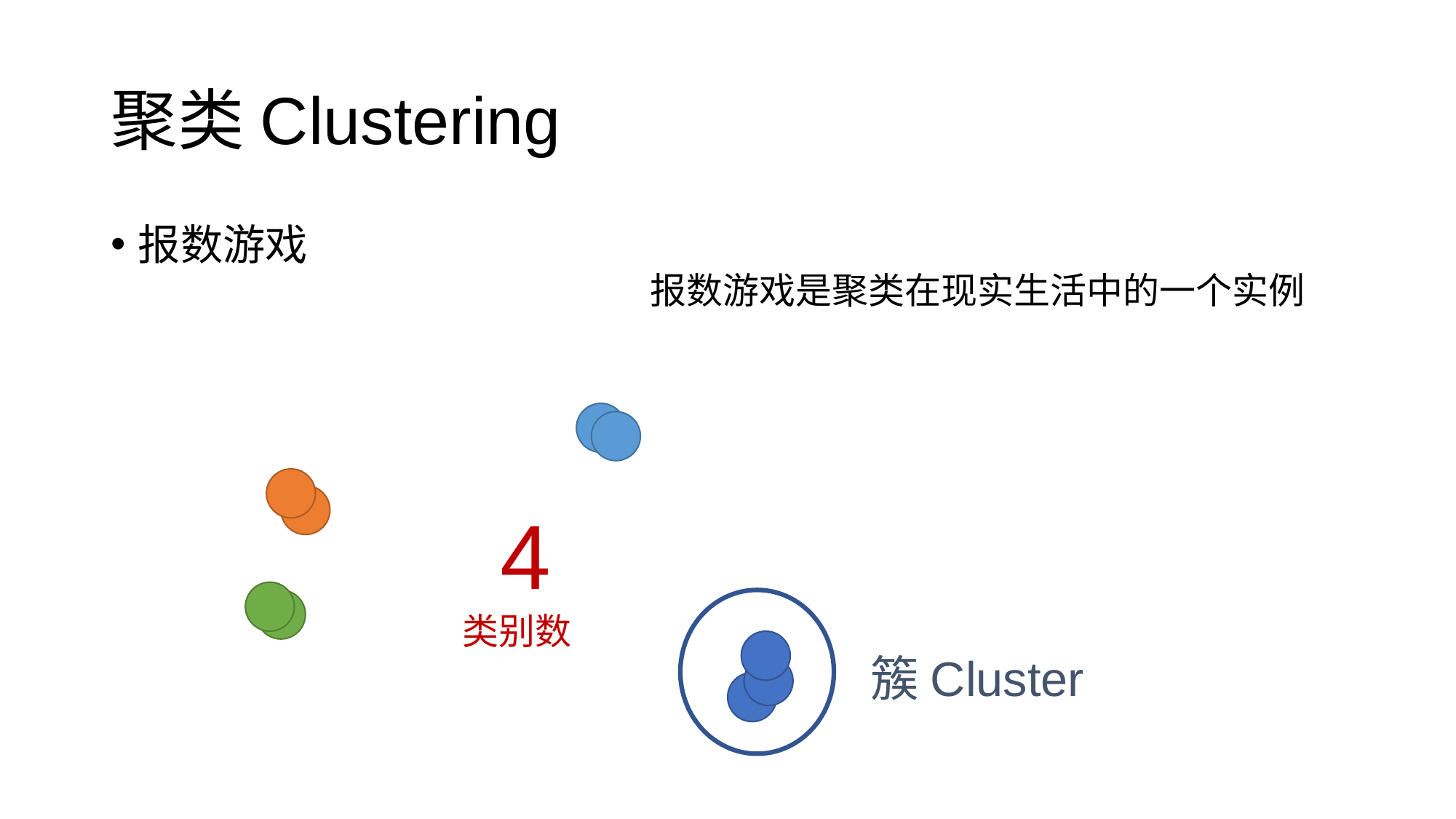

# 聚类Clustering
报数游戏
报数游戏是聚类在现实生活中的一个实例

4

类别数

簇Cluster